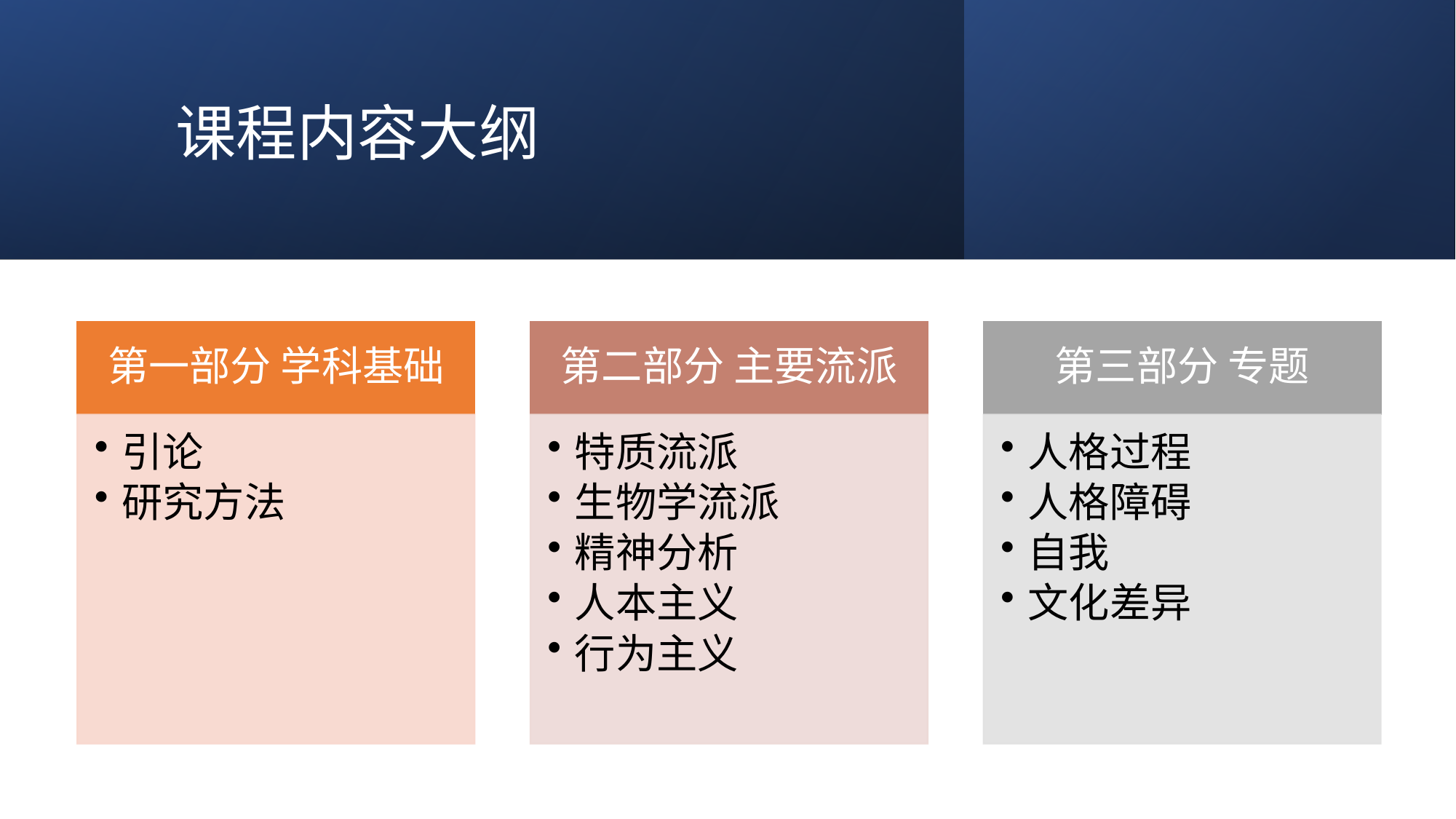

# 课程内容大纲
第一部分 学科基础
引论
研究方法
第二部分 主要流派
特质流派
生物学流派
精神分析
人本主义
行为主义
第三部分 专题
人格过程
人格障碍
自我
文化差异